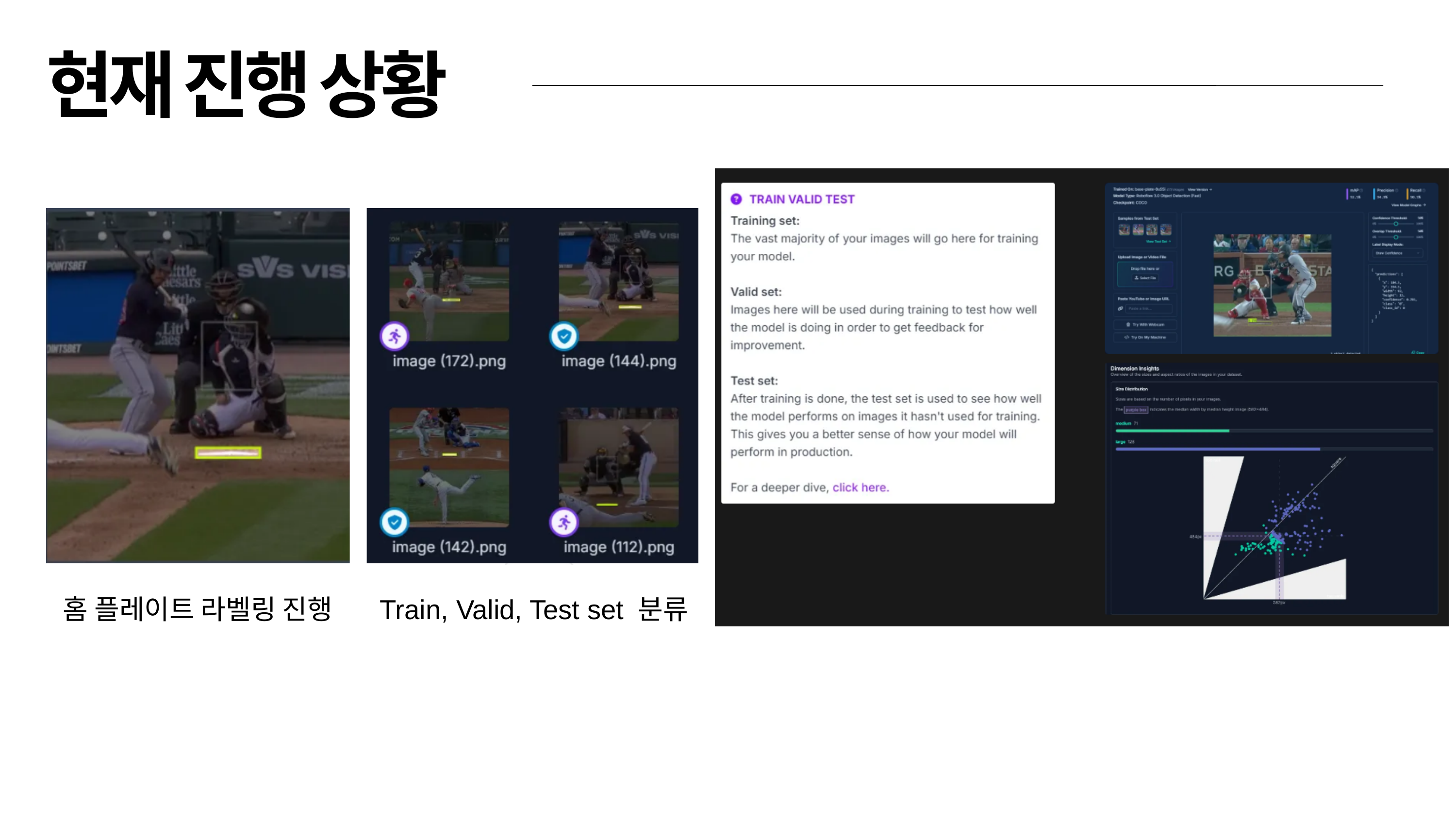

현재 진행 상황

홈 플레이트 라벨링 진행
Train, Valid, Test set 분류
현재 진행 상황